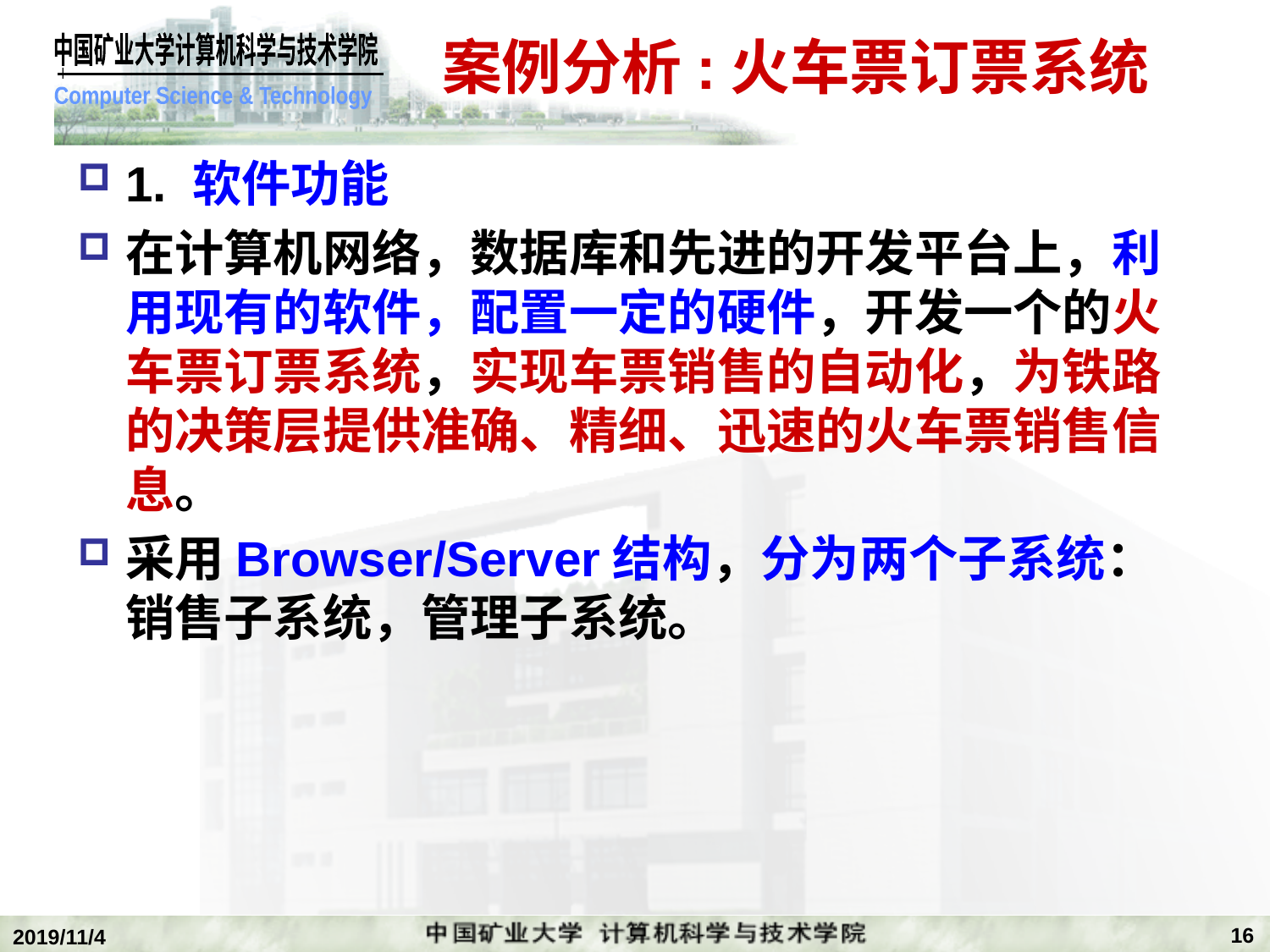

# 案例分析:火车票订票系统
1. 软件功能
在计算机网络，数据库和先进的开发平台上，利用现有的软件，配置一定的硬件，开发一个的火车票订票系统，实现车票销售的自动化，为铁路的决策层提供准确、精细、迅速的火车票销售信息。
采用Browser/Server结构，分为两个子系统：销售子系统，管理子系统。
16
2019/11/4